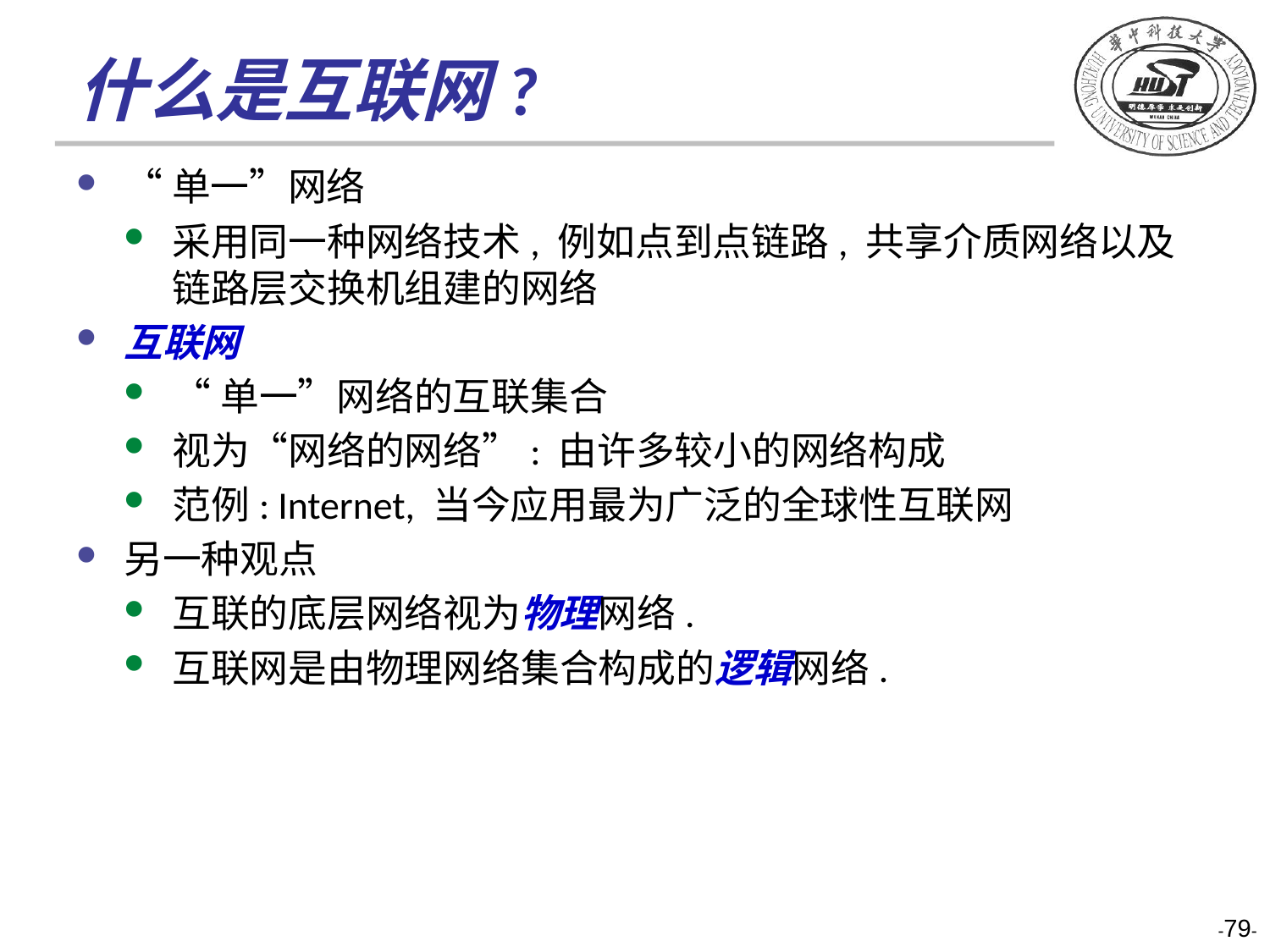

# 什么是互联网?
“单一”网络
采用同一种网络技术, 例如点到点链路, 共享介质网络以及链路层交换机组建的网络
互联网
“单一”网络的互联集合
视为“网络的网络”: 由许多较小的网络构成
范例: Internet, 当今应用最为广泛的全球性互联网
另一种观点
互联的底层网络视为物理网络.
互联网是由物理网络集合构成的逻辑网络.
-79-